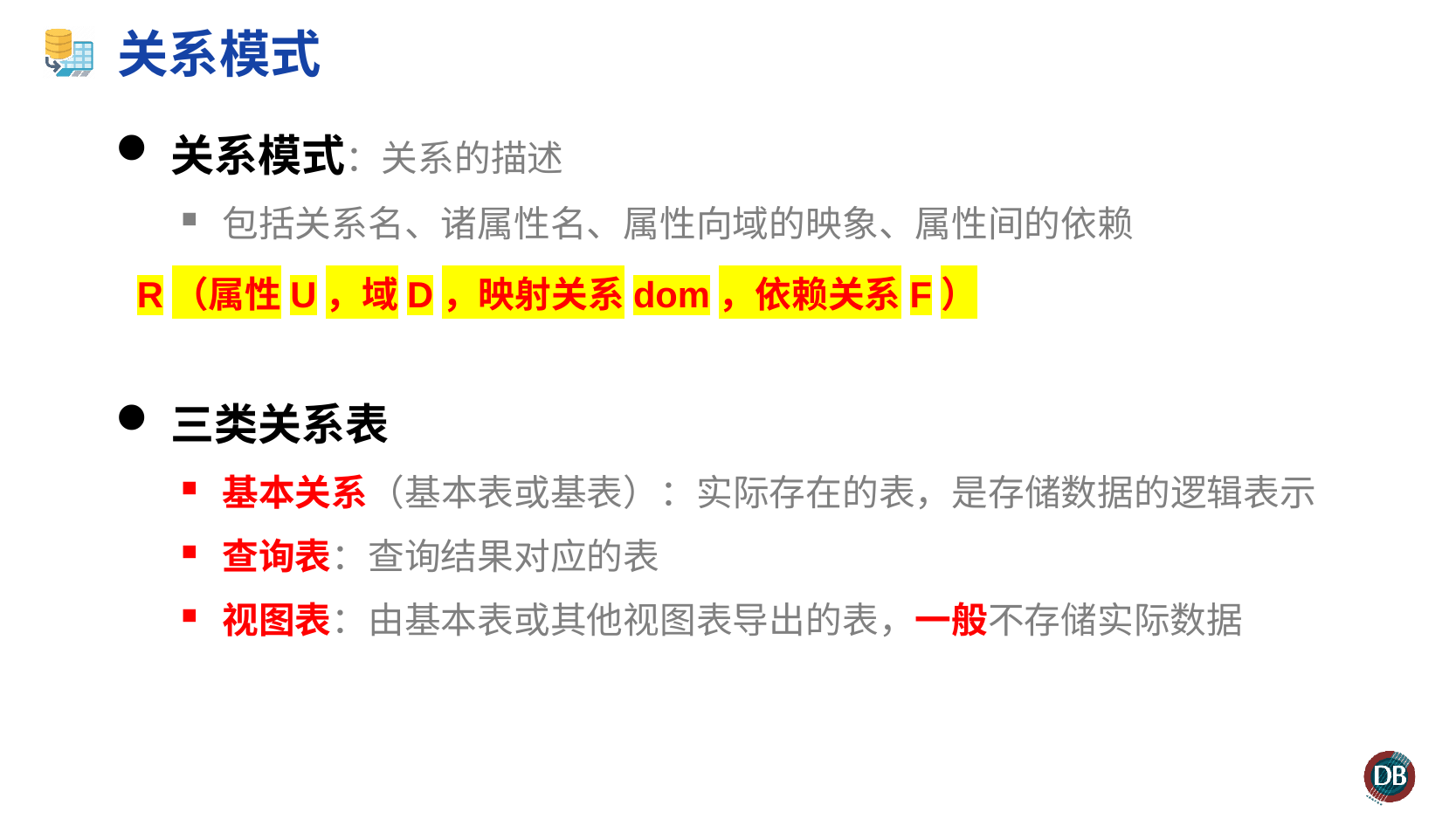

# 关系模式
关系模式：关系的描述
包括关系名、诸属性名、属性向域的映象、属性间的依赖

三类关系表
基本关系（基本表或基表）：实际存在的表，是存储数据的逻辑表示
查询表：查询结果对应的表
视图表：由基本表或其他视图表导出的表，一般不存储实际数据
R（属性U，域D，映射关系dom，依赖关系F）